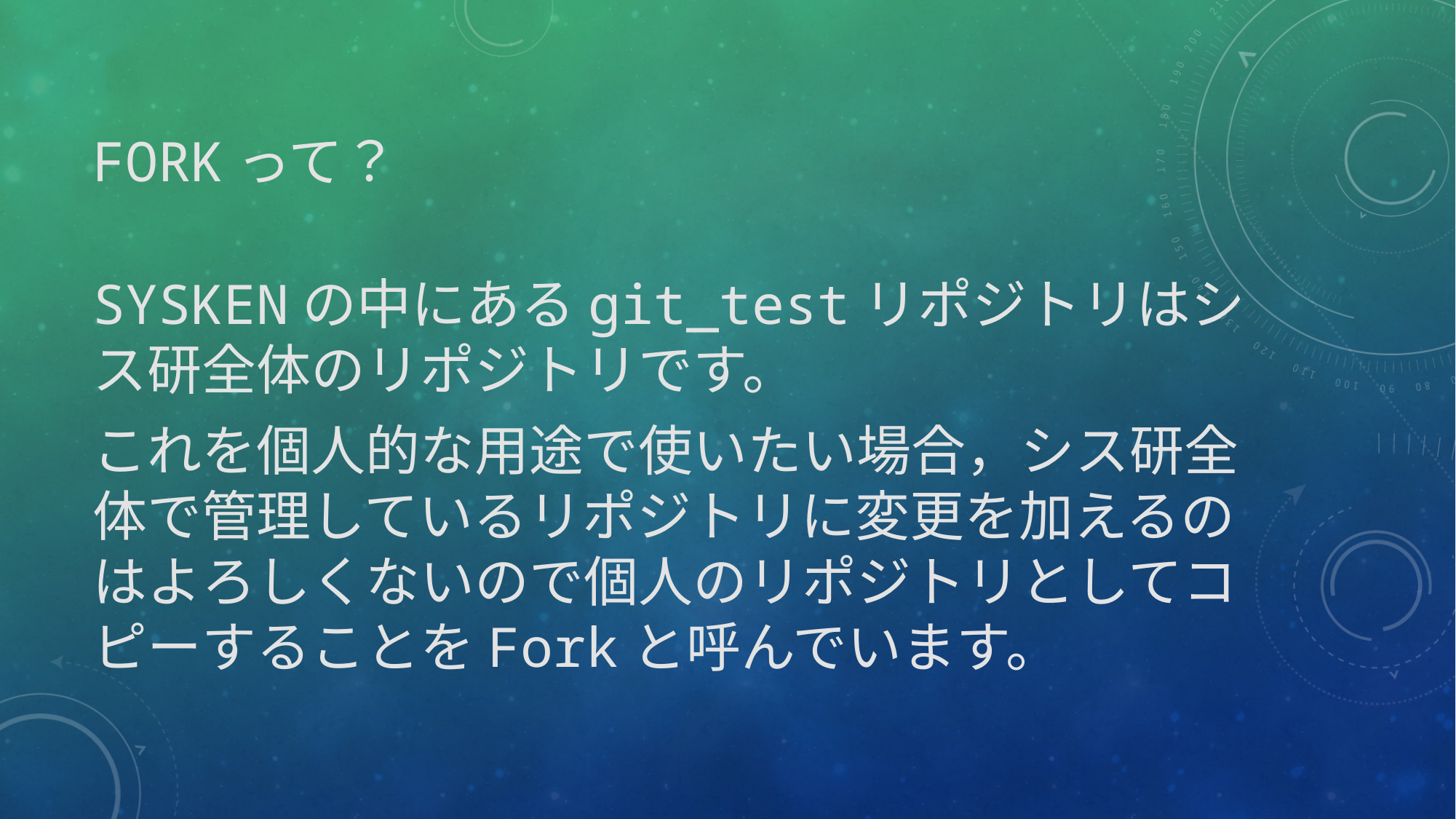

# Forkって？
SYSKENの中にあるgit_testリポジトリはシス研全体のリポジトリです。
これを個人的な用途で使いたい場合，シス研全体で管理しているリポジトリに変更を加えるのはよろしくないので個人のリポジトリとしてコピーすることをForkと呼んでいます。